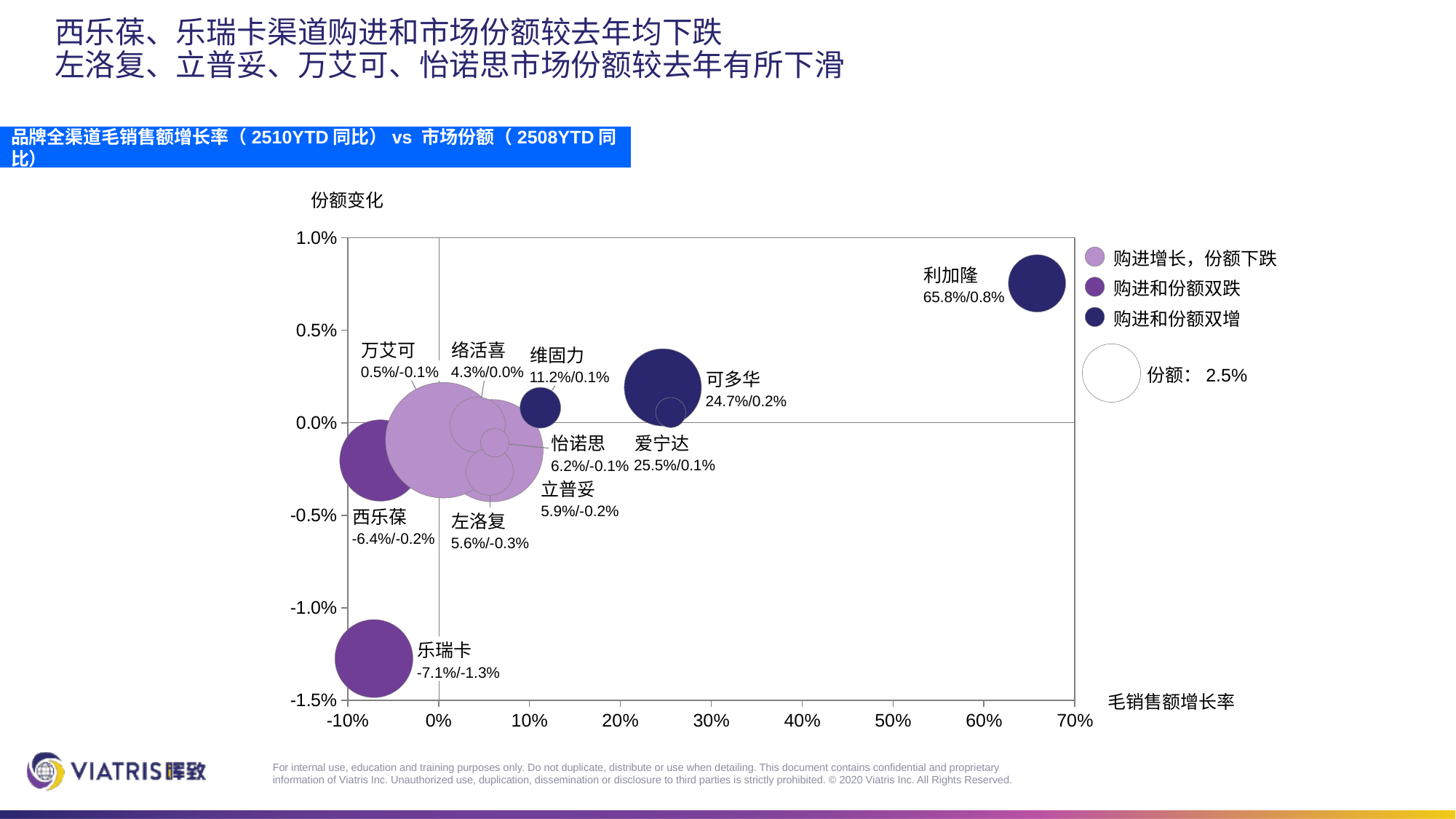

# 西乐葆、乐瑞卡渠道购进和市场份额较去年均下跌 左洛复、立普妥、万艾可、怡诺思市场份额较去年有所下滑
品牌全渠道毛销售额增长率（2510YTD同比）vs 市场份额（2508YTD同比）
份额变化

### Chart

| Category |  |  |  |  |
|---|---|---|---|---|
购进增长，份额下跌

利加隆
购进和份额双跌

65.8%/0.8%
购进和份额双增

万艾可
络活喜
维固力

0.5%/-0.1%
4.3%/0.0%
份额：2.5%
11.2%/0.1%
可多华
24.7%/0.2%
爱宁达
怡诺思
25.5%/0.1%
6.2%/-0.1%
立普妥
5.9%/-0.2%
西乐葆
左洛复
-6.4%/-0.2%
5.6%/-0.3%
乐瑞卡
-7.1%/-1.3%
毛销售额增长率